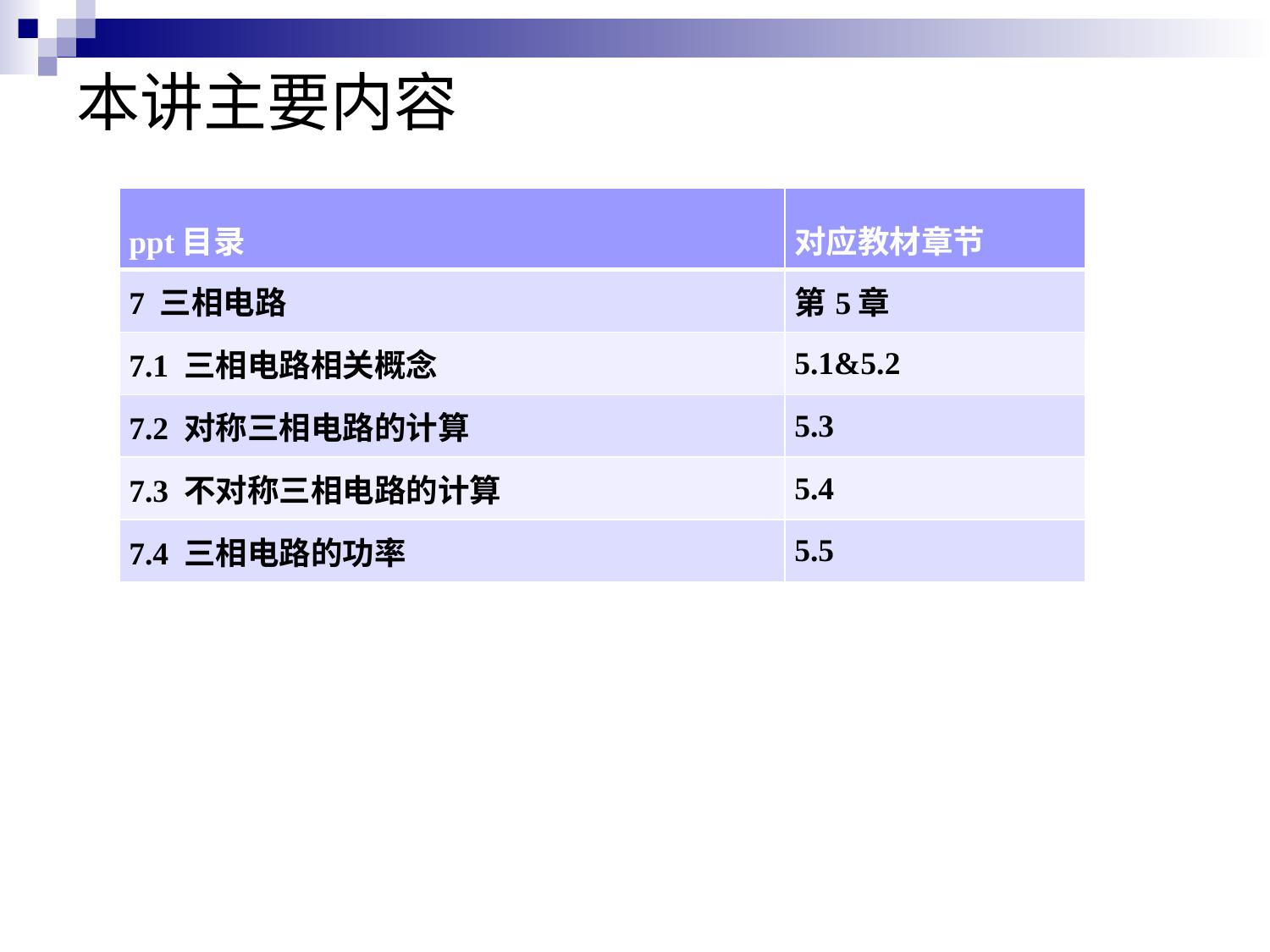

# 本讲主要内容
| ppt目录 | 对应教材章节 |
| --- | --- |
| 7 三相电路 | 第5章 |
| 7.1 三相电路相关概念 | 5.1&5.2 |
| 7.2 对称三相电路的计算 | 5.3 |
| 7.3 不对称三相电路的计算 | 5.4 |
| 7.4 三相电路的功率 | 5.5 |